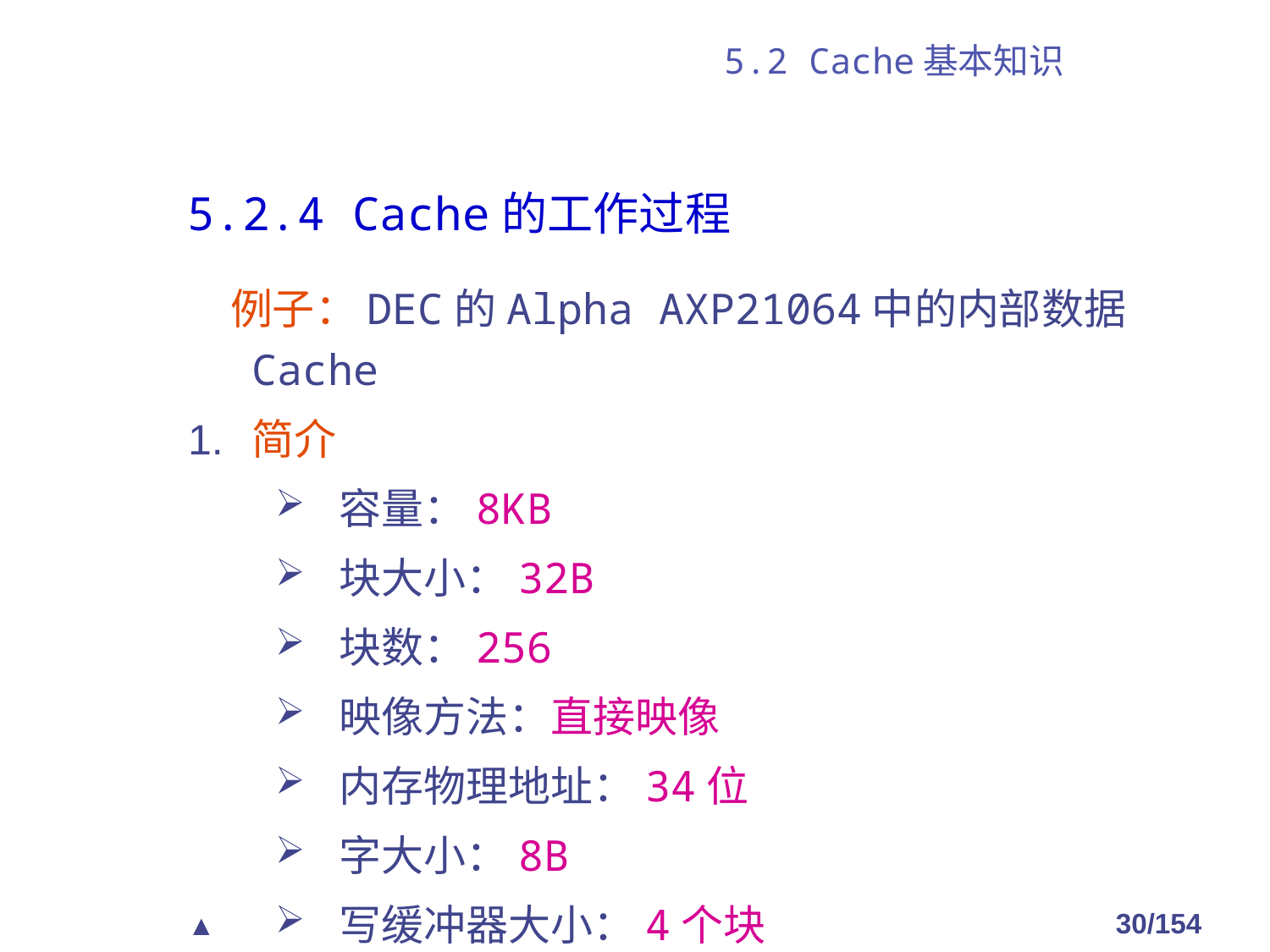

# 5.2 Cache基本知识
5.2.4 Cache的工作过程
　例子：DEC的Alpha AXP21064中的内部数据Cache
简介
容量：8KB
块大小：32B
块数：256
映像方法：直接映像
内存物理地址：34位
字大小：8B
写缓冲器大小：4个块